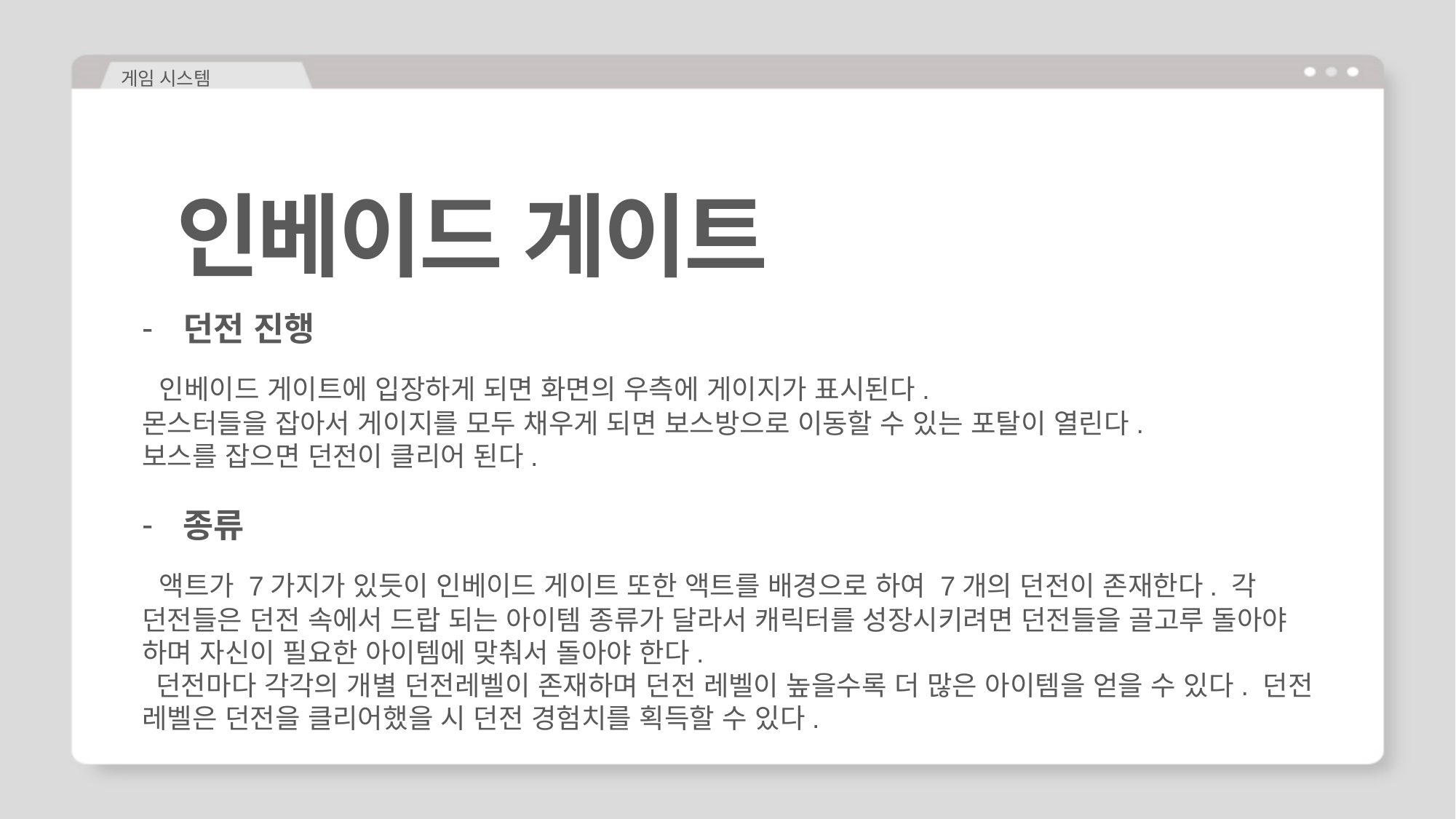

게임 시스템
인베이드 게이트
던전 진행

 인베이드 게이트에 입장하게 되면 화면의 우측에 게이지가 표시된다.
몬스터들을 잡아서 게이지를 모두 채우게 되면 보스방으로 이동할 수 있는 포탈이 열린다.
보스를 잡으면 던전이 클리어 된다.

종류

 액트가 7가지가 있듯이 인베이드 게이트 또한 액트를 배경으로 하여 7개의 던전이 존재한다. 각 던전들은 던전 속에서 드랍 되는 아이템 종류가 달라서 캐릭터를 성장시키려면 던전들을 골고루 돌아야 하며 자신이 필요한 아이템에 맞춰서 돌아야 한다.
 던전마다 각각의 개별 던전레벨이 존재하며 던전 레벨이 높을수록 더 많은 아이템을 얻을 수 있다. 던전 레벨은 던전을 클리어했을 시 던전 경험치를 획득할 수 있다.